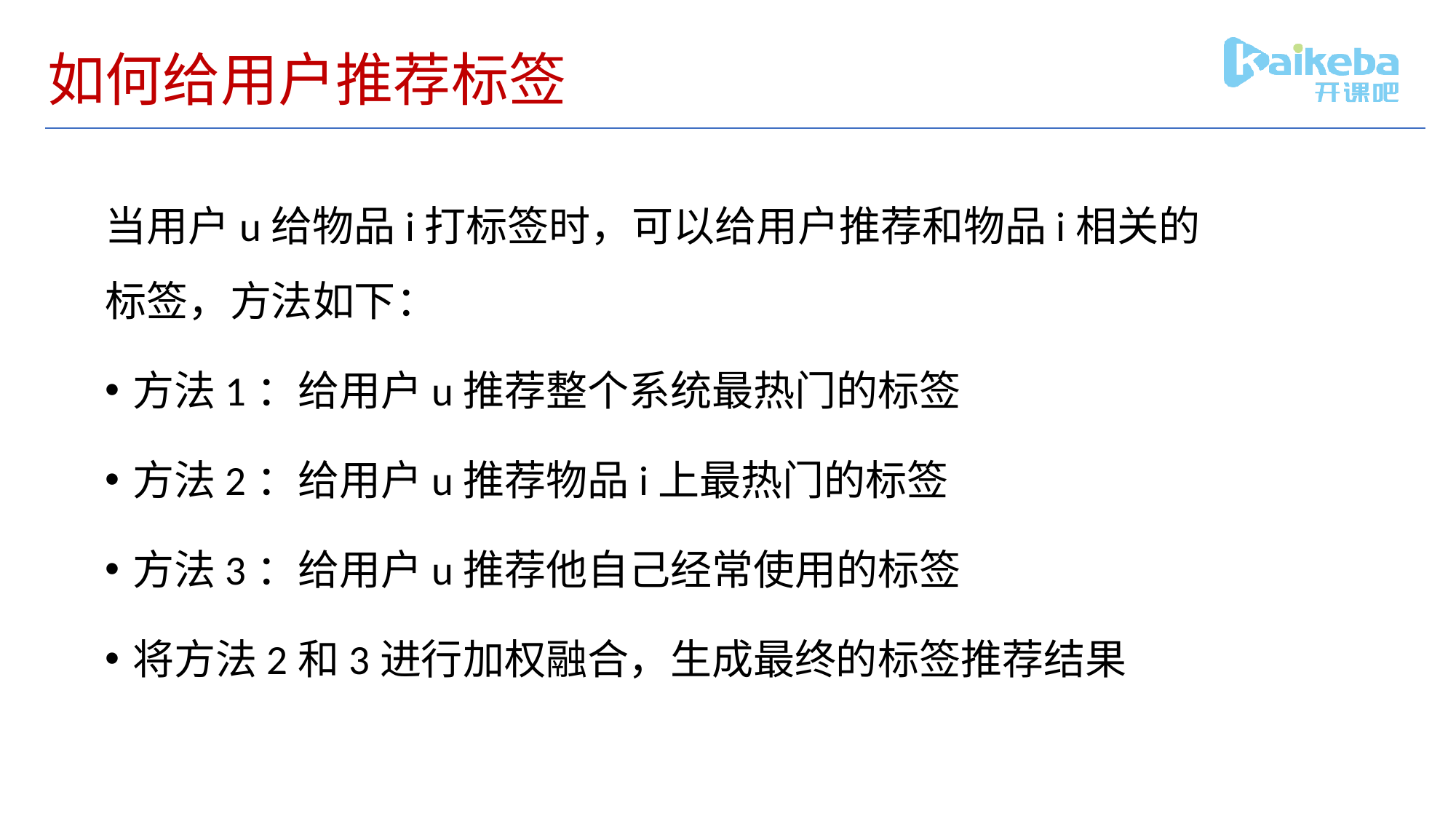

# 如何给用户推荐标签
当用户u给物品i打标签时，可以给用户推荐和物品i相关的标签，方法如下：
方法1：给用户u推荐整个系统最热门的标签
方法2：给用户u推荐物品i上最热门的标签
方法3：给用户u推荐他自己经常使用的标签
将方法2和3进行加权融合，生成最终的标签推荐结果